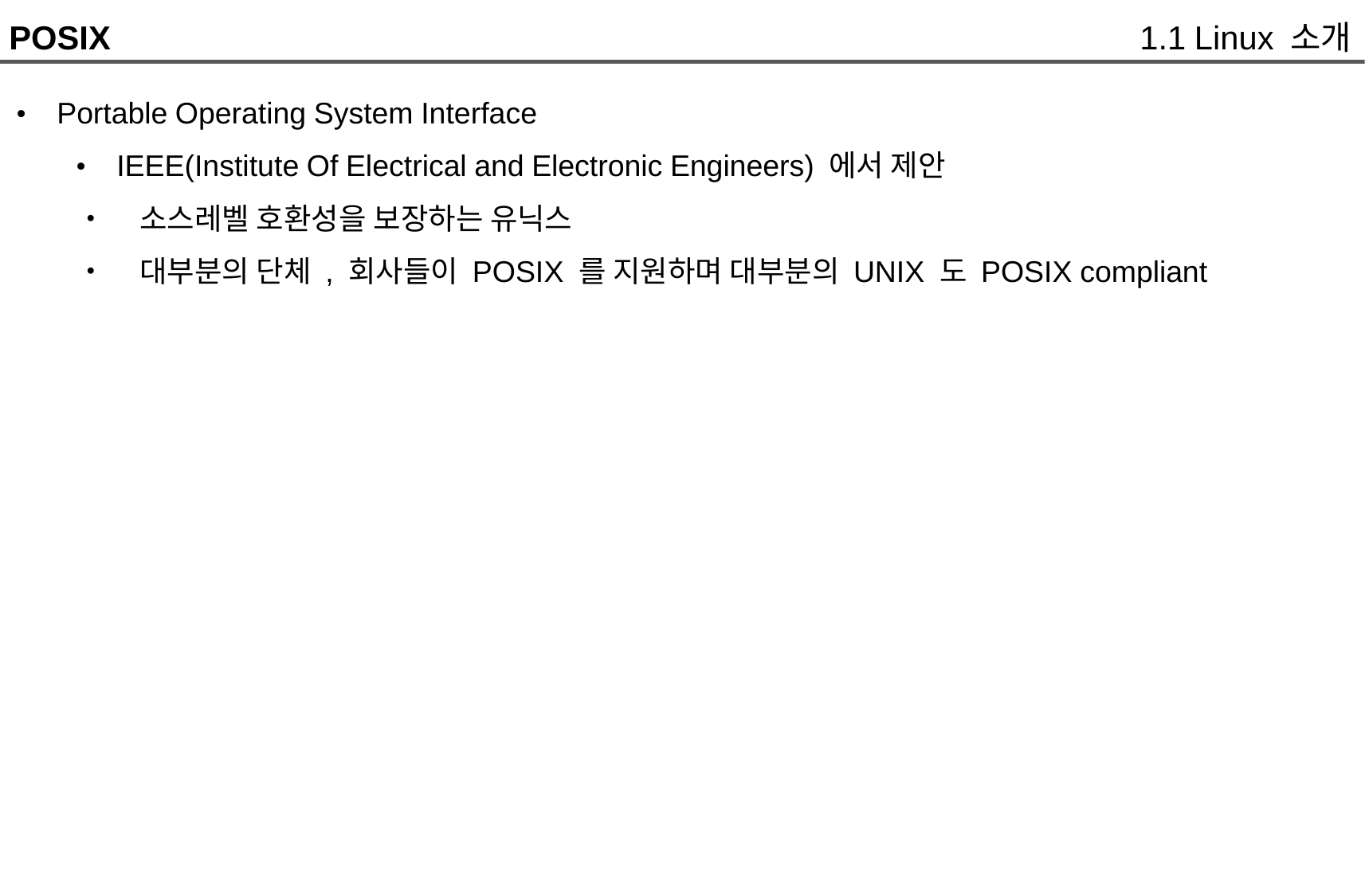

POSIX
1.1 Linux 소개

•    Portable Operating System Interface
	•    IEEE(Institute Of Electrical and Electronic Engineers) 에서 제안
	•    소스레벨 호환성을 보장하는 유닉스
	•    대부분의 단체 , 회사들이 POSIX 를 지원하며 대부분의 UNIX 도 POSIX compliant